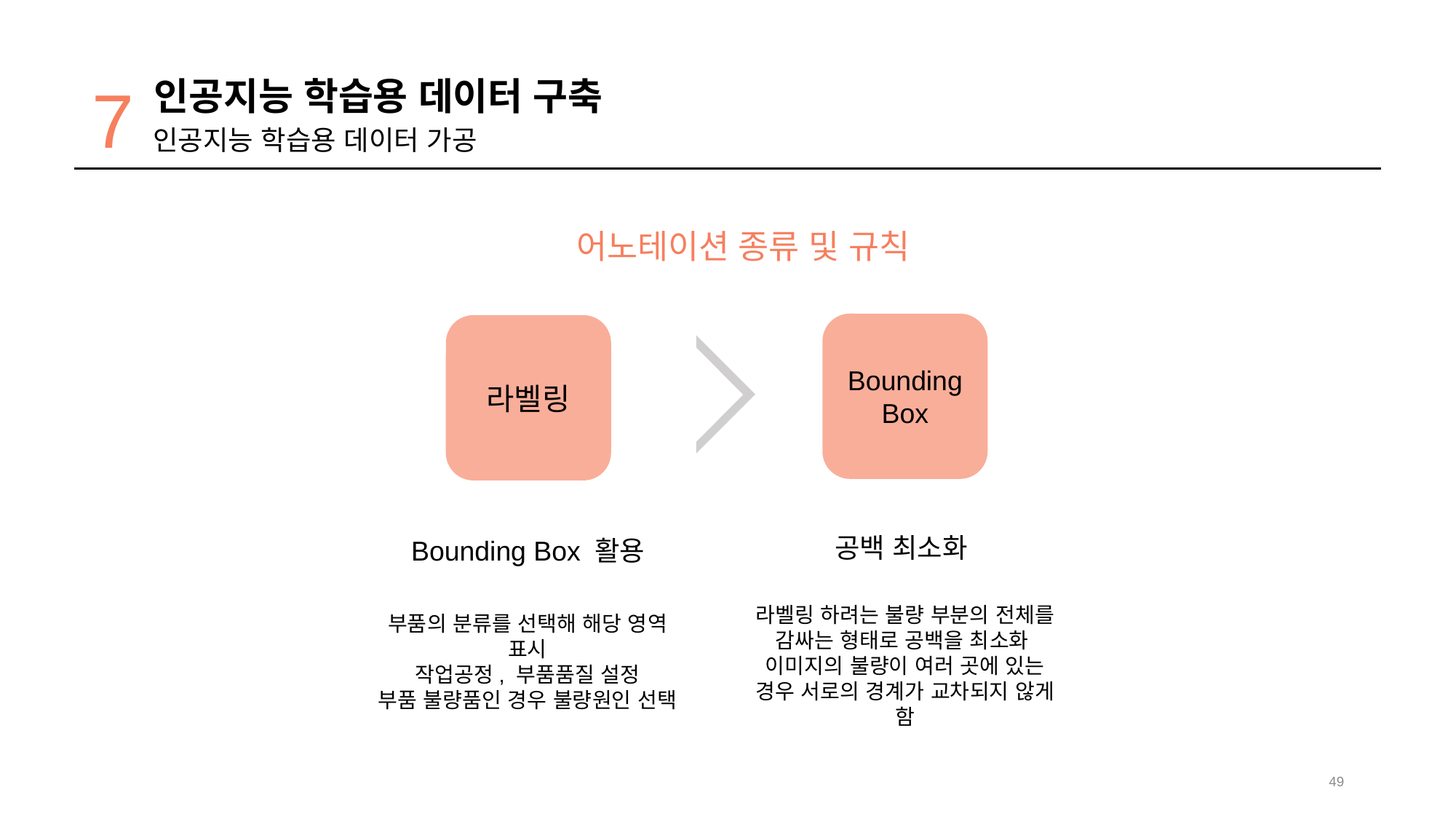

7
인공지능 학습용 데이터 구축
인공지능 학습용 데이터 가공
어노테이션 종류 및 규칙
Bounding Box
라벨링

공백 최소화
Bounding Box 활용
라벨링 하려는 불량 부분의 전체를 감싸는 형태로 공백을 최소화
이미지의 불량이 여러 곳에 있는 경우 서로의 경계가 교차되지 않게 함
부품의 분류를 선택해 해당 영역 표시
작업공정, 부품품질 설정
부품 불량품인 경우 불량원인 선택
49